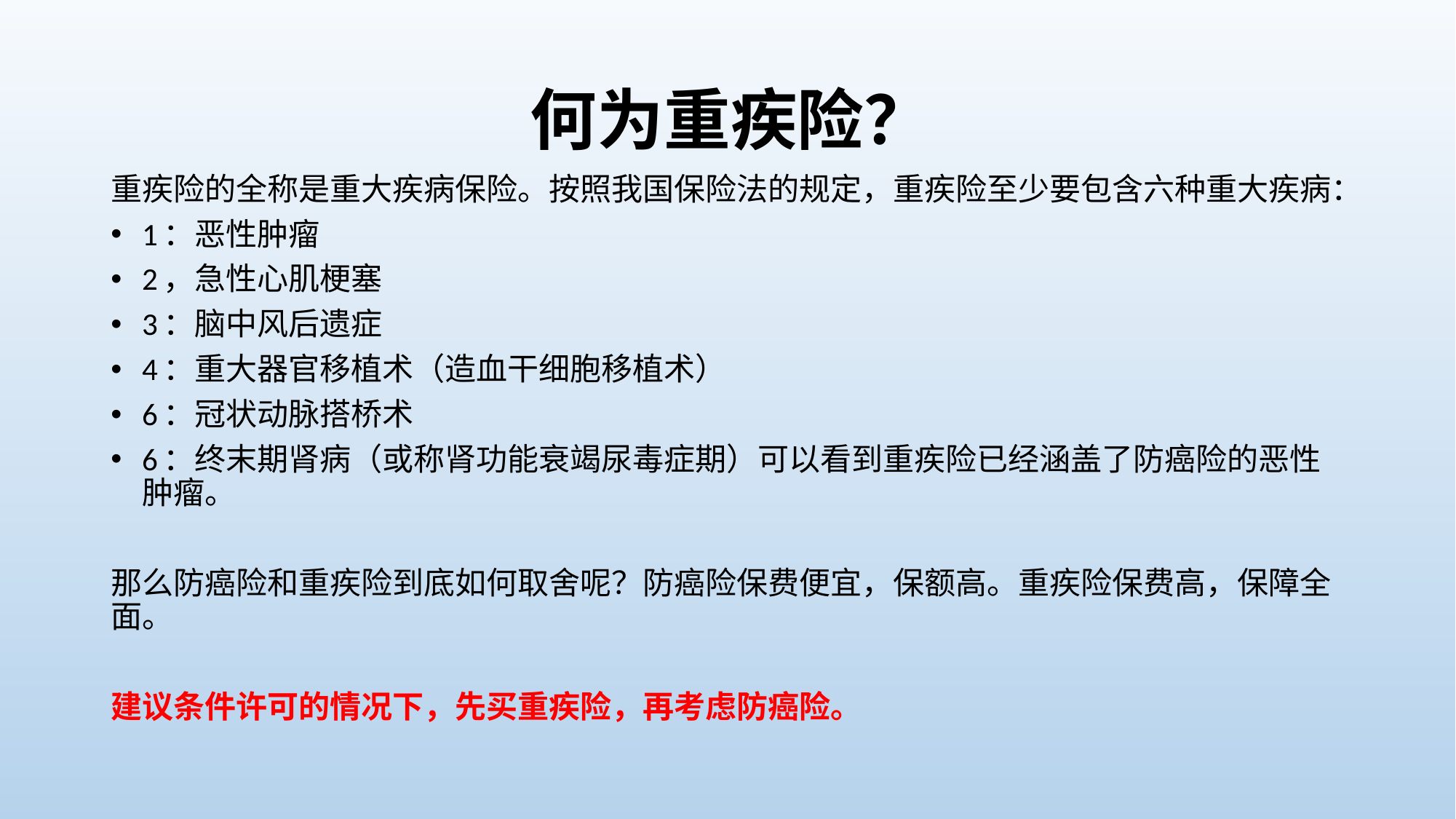

# 何为重疾险？
重疾险的全称是重大疾病保险。按照我国保险法的规定，重疾险至少要包含六种重大疾病：
1：恶性肿瘤
2，急性心肌梗塞
3：脑中风后遗症
4：重大器官移植术（造血干细胞移植术）
6：冠状动脉搭桥术
6：终末期肾病（或称肾功能衰竭尿毒症期）可以看到重疾险已经涵盖了防癌险的恶性肿瘤。

那么防癌险和重疾险到底如何取舍呢？防癌险保费便宜，保额高。重疾险保费高，保障全面。

建议条件许可的情况下，先买重疾险，再考虑防癌险。